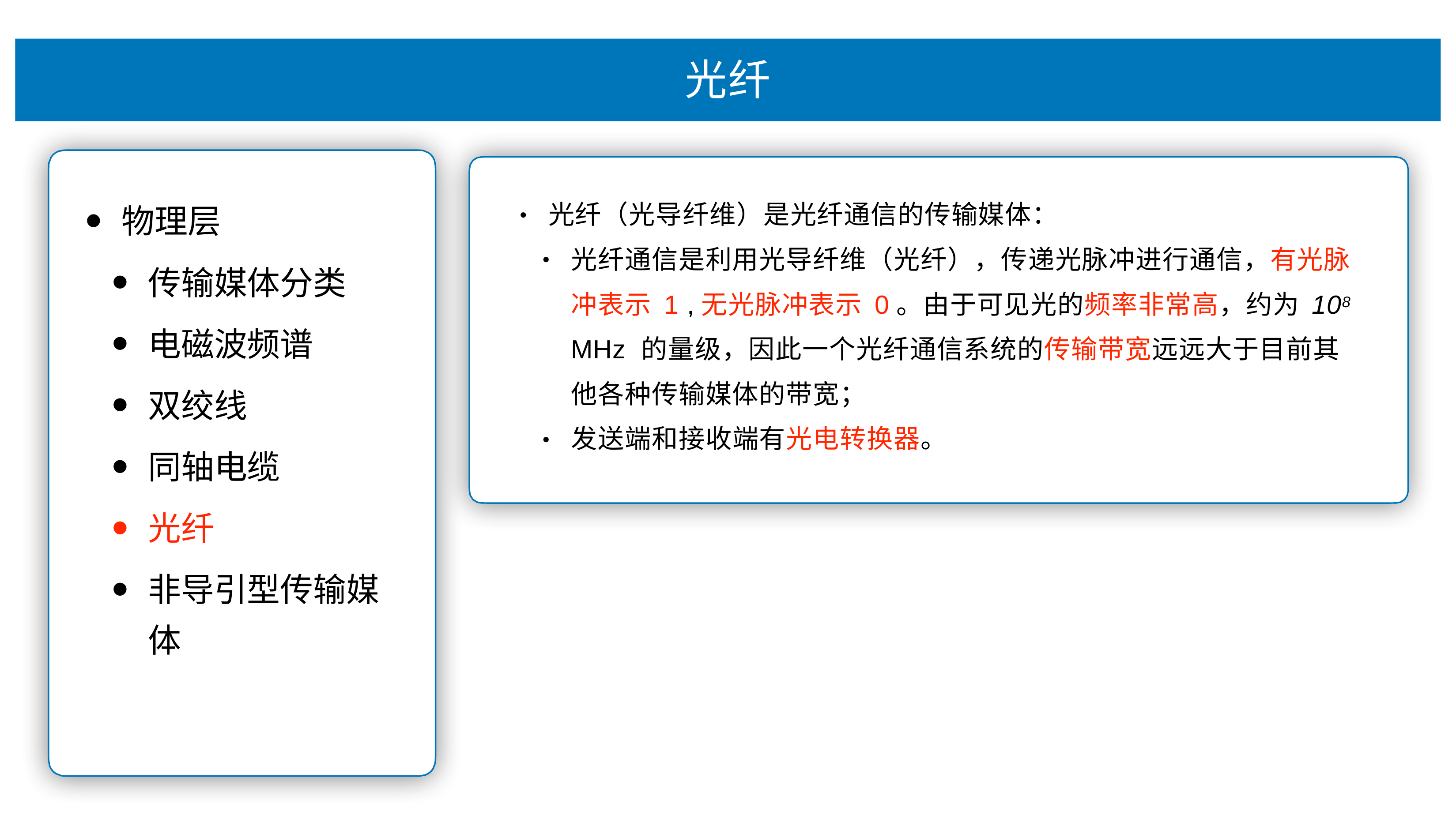

# 光纤

物理层
传输媒体分类
电磁波频谱
双绞线
同轴电缆
光纤
⾮导引型传输媒 体
光纤（光导纤维）是光纤通信的传输媒体：
•
光纤通信是利⽤光导纤维（光纤），传递光脉冲进⾏通信，有光脉 冲表示 1 ,⽆光脉冲表示 0。由于可⻅光的频率⾮常⾼，约为 108  MHz 的量级，因此⼀个光纤通信系统的传输带宽远远⼤于⽬前其 他各种传输媒体的带宽；
发送端和接收端有光电转换器。
•
•